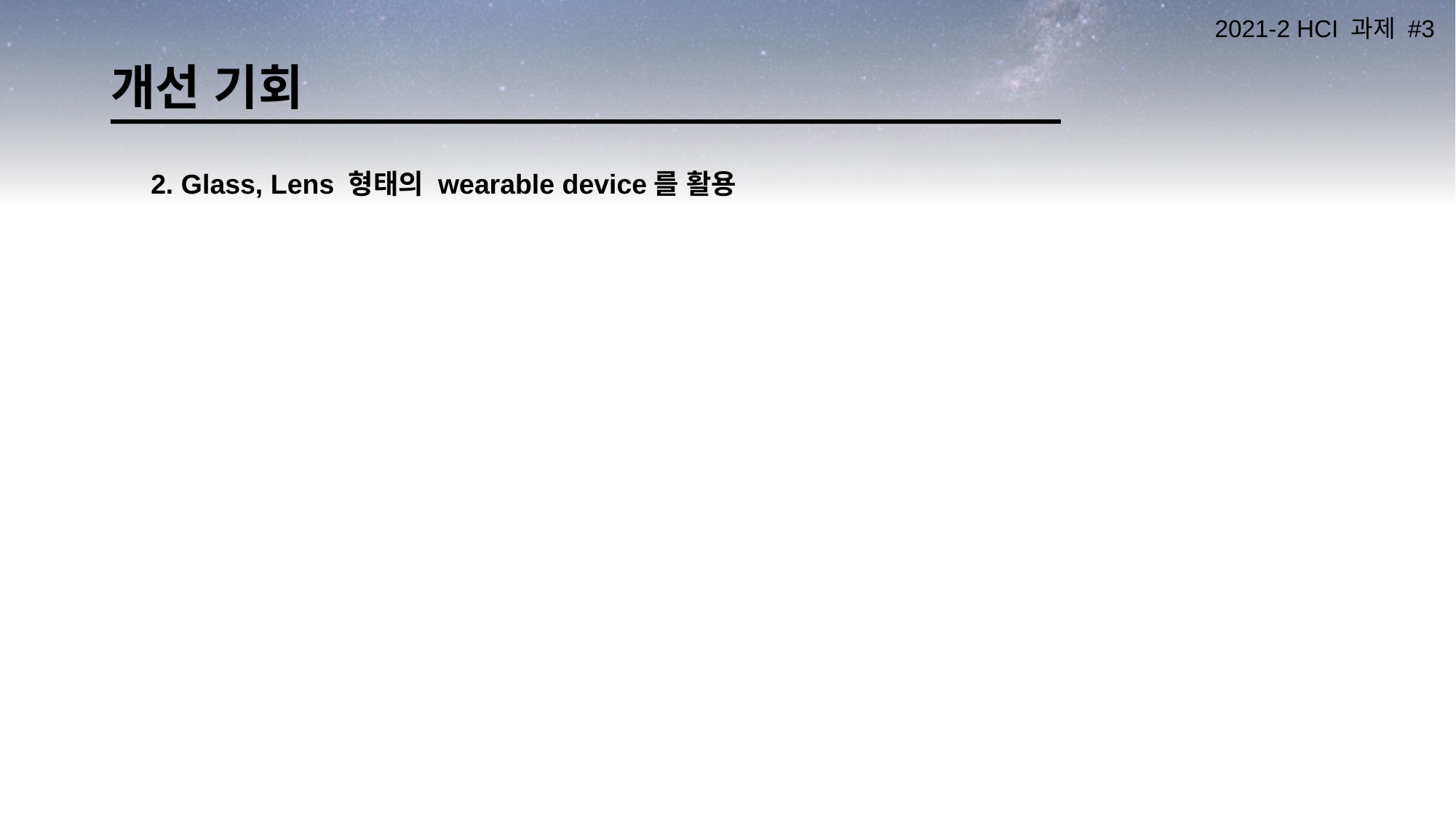

# 개선 기회
2. Glass, Lens 형태의 wearable device를 활용